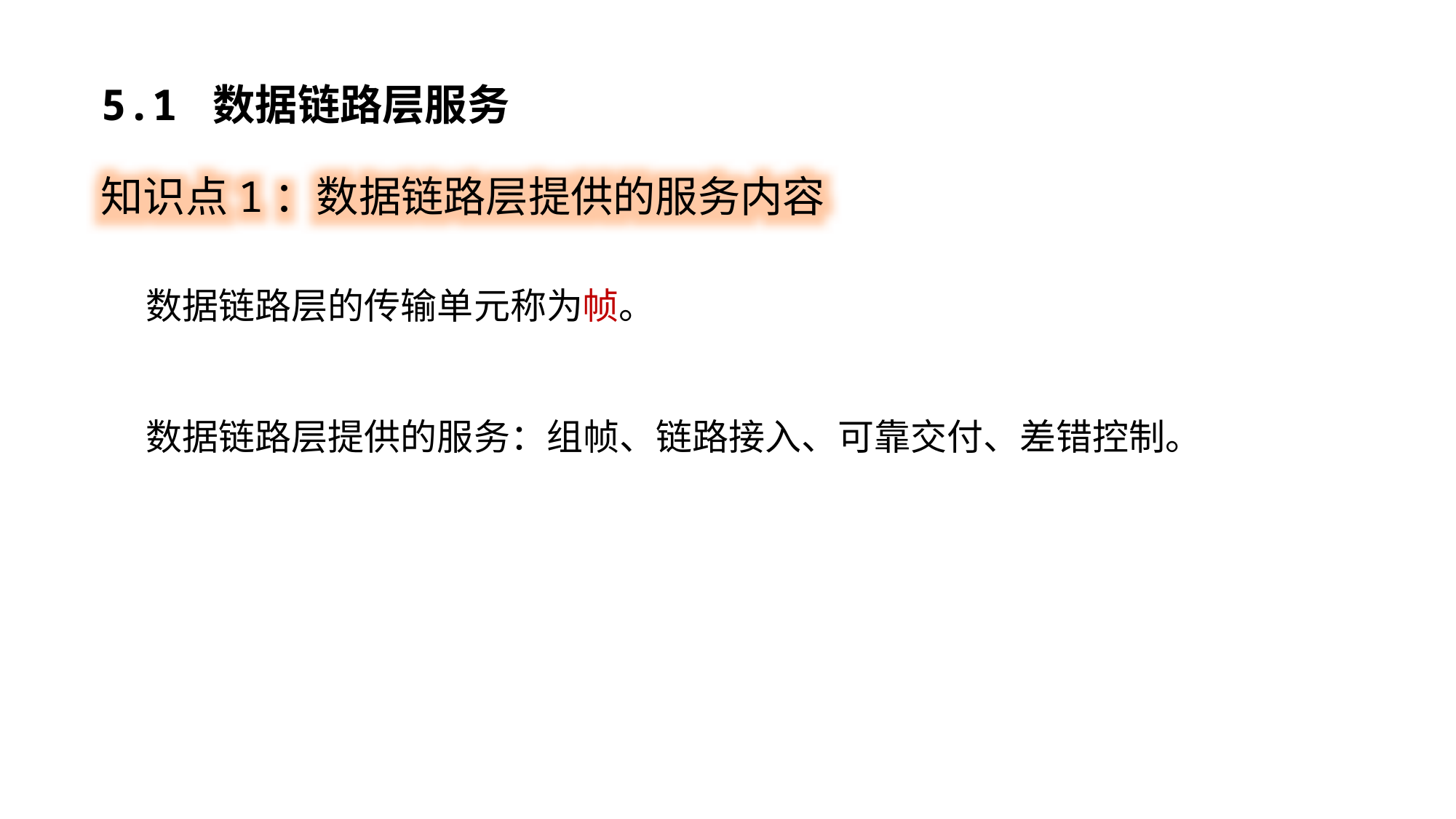

5.1 数据链路层服务
知识点1：数据链路层提供的服务内容
数据链路层的传输单元称为帧。

数据链路层提供的服务：组帧、链路接入、可靠交付、差错控制。